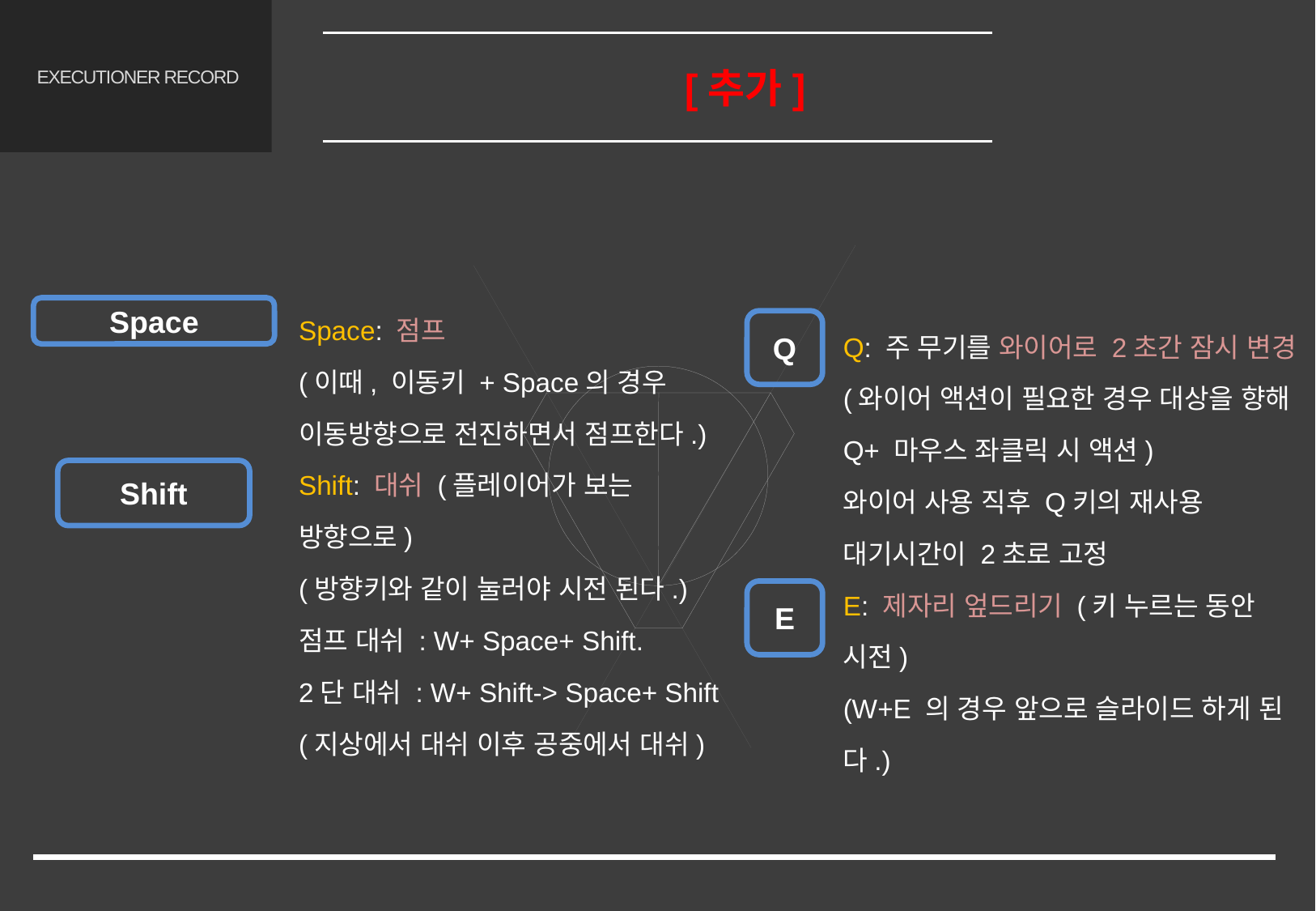

플레이
3.2 조작 [추가]
# EXECUTIONER RECORD
Space: 점프
(이때, 이동키 + Space의 경우 이동방향으로 전진하면서 점프한다.)
Shift: 대쉬 (플레이어가 보는 방향으로)
(방향키와 같이 눌러야 시전 된다.)
점프 대쉬 : W+ Space+ Shift.
2단 대쉬 : W+ Shift-> Space+ Shift
(지상에서 대쉬 이후 공중에서 대쉬)
Space
Q: 주 무기를 와이어로 2초간 잠시 변경
(와이어 액션이 필요한 경우 대상을 향해
Q+ 마우스 좌클릭 시 액션)
와이어 사용 직후 Q키의 재사용 대기시간이 2초로 고정
E: 제자리 엎드리기 (키 누르는 동안 시전)
(W+E 의 경우 앞으로 슬라이드 하게 된다.)
Q

Shift
E
16/65